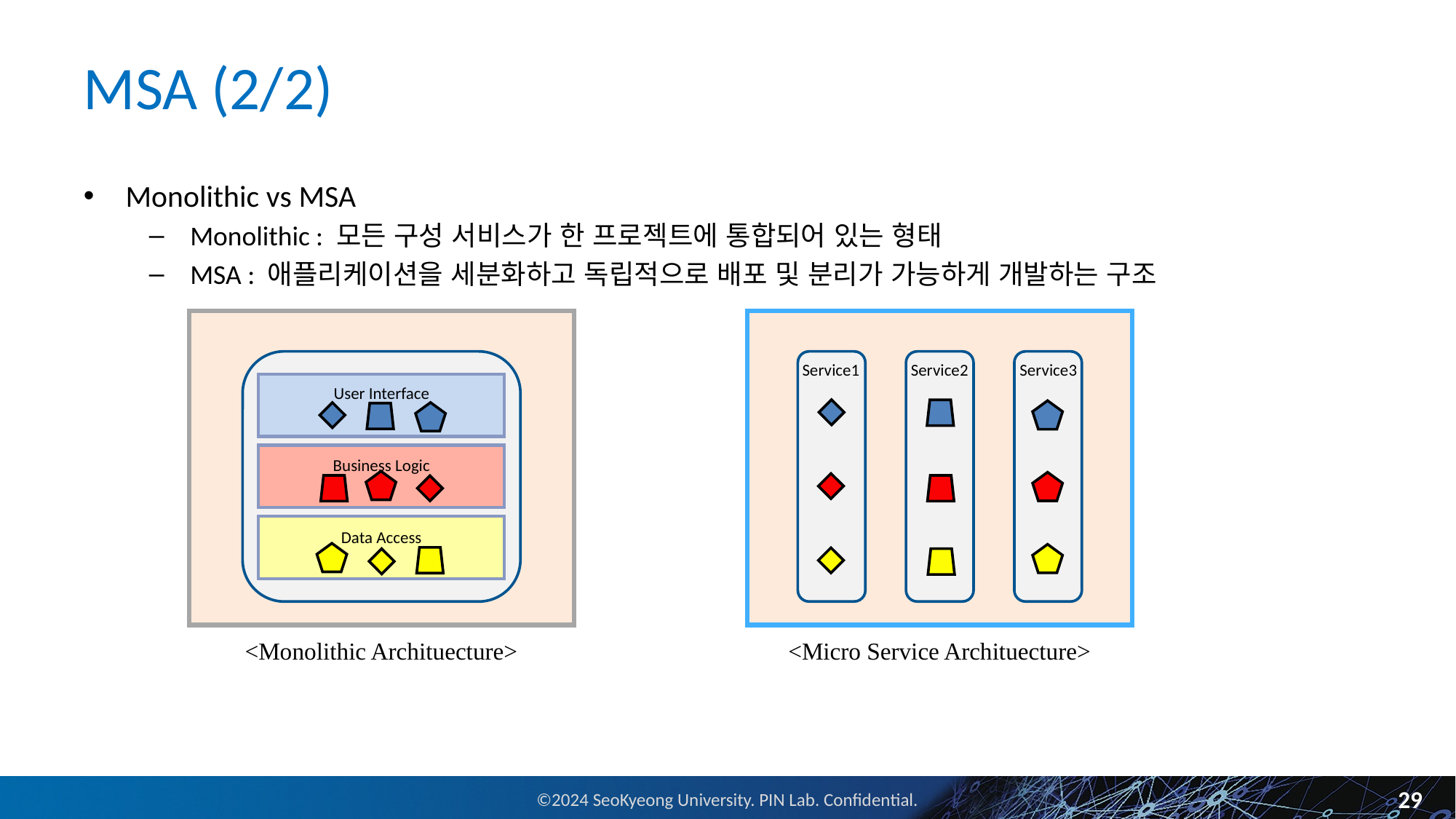

# MSA (2/2)
Monolithic vs MSA
Monolithic : 모든 구성 서비스가 한 프로젝트에 통합되어 있는 형태
MSA : 애플리케이션을 세분화하고 독립적으로 배포 및 분리가 가능하게 개발하는 구조

User Interface

Business Logic

Data Access

<Monolithic Archituecture>

Service1
Service2
Service3

<Micro Service Archituecture>
29